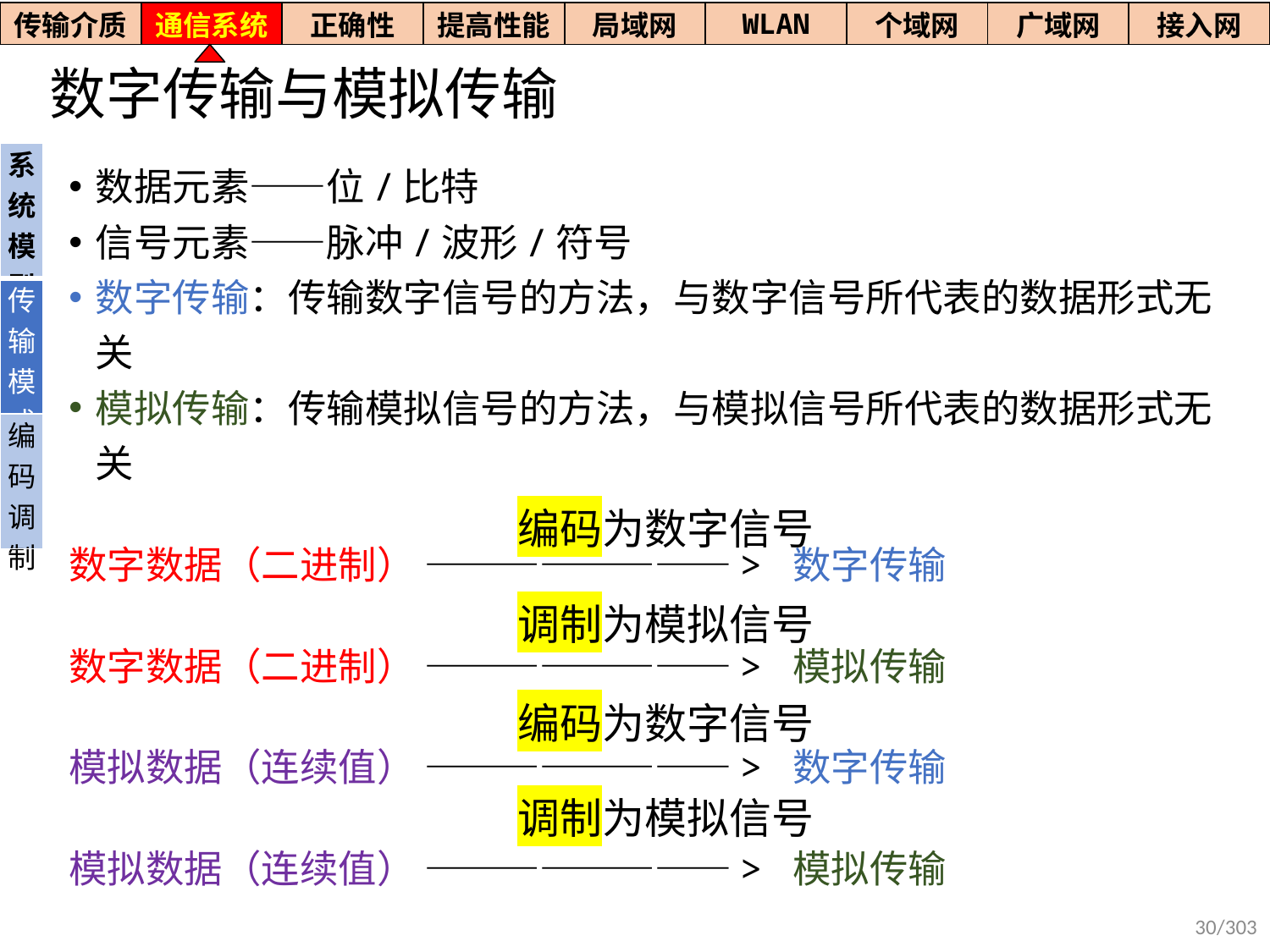

| 传输介质 | 通信系统 | 正确性 | 提高性能 | 局域网 | WLAN | 个域网 | 广域网 | 接入网 |
| --- | --- | --- | --- | --- | --- | --- | --- | --- |

# 数字传输与模拟传输
| 系统模型 |
| --- |
| 传输模式 |
| 编码调制 |
数据元素——位/比特
信号元素——脉冲/波形/符号
数字传输：传输数字信号的方法，与数字信号所代表的数据形式无关
模拟传输：传输模拟信号的方法，与模拟信号所代表的数据形式无关

数字数据（二进制） ————————> 数字传输

数字数据（二进制） ————————> 模拟传输

模拟数据（连续值） ————————> 数字传输

模拟数据（连续值） ————————> 模拟传输
编码为数字信号
调制为模拟信号
编码为数字信号
调制为模拟信号
30/303